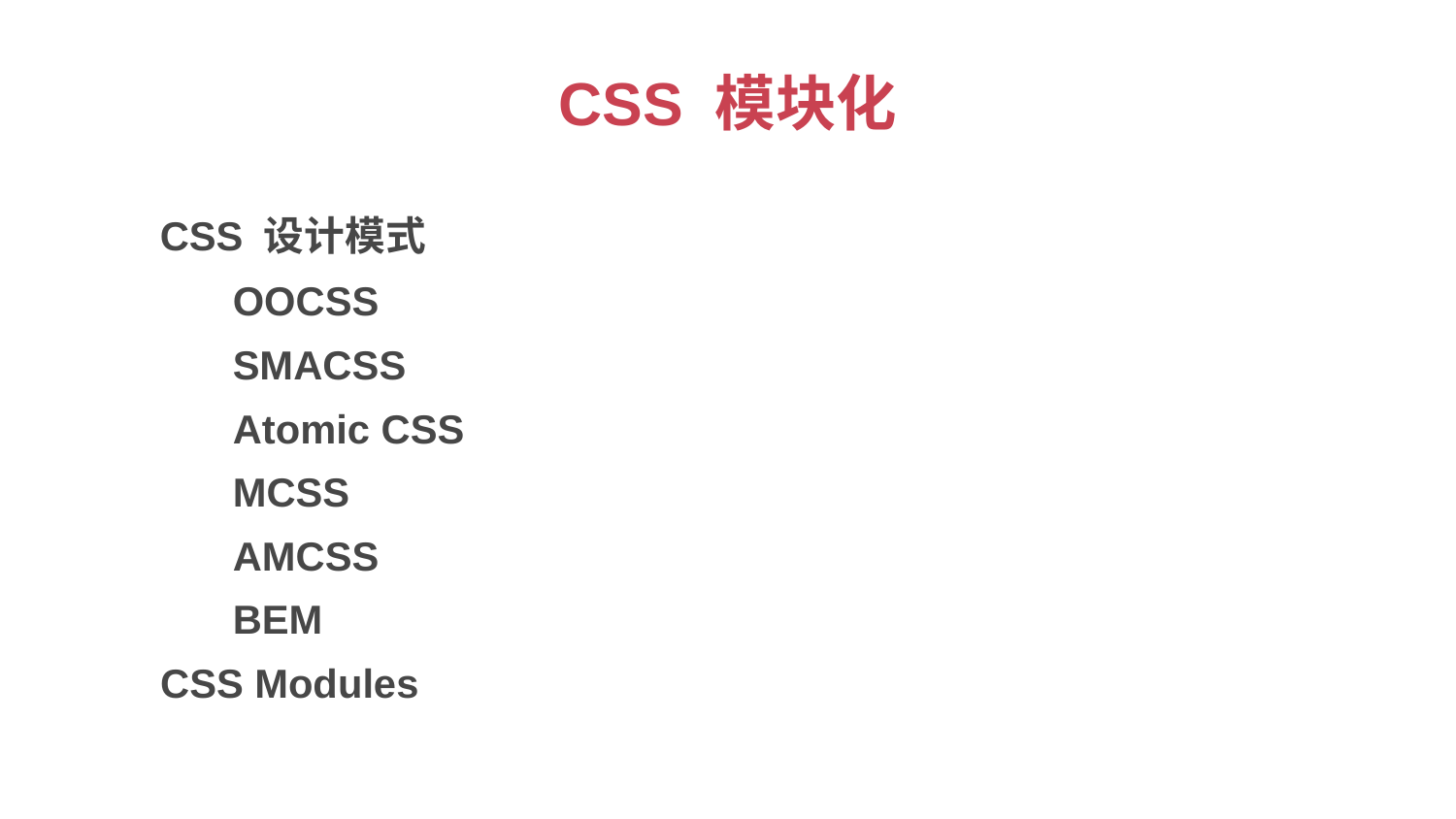

# CSS 模块化
CSS 设计模式
OOCSS
SMACSS
Atomic CSS
MCSS
AMCSS
BEM
CSS Modules